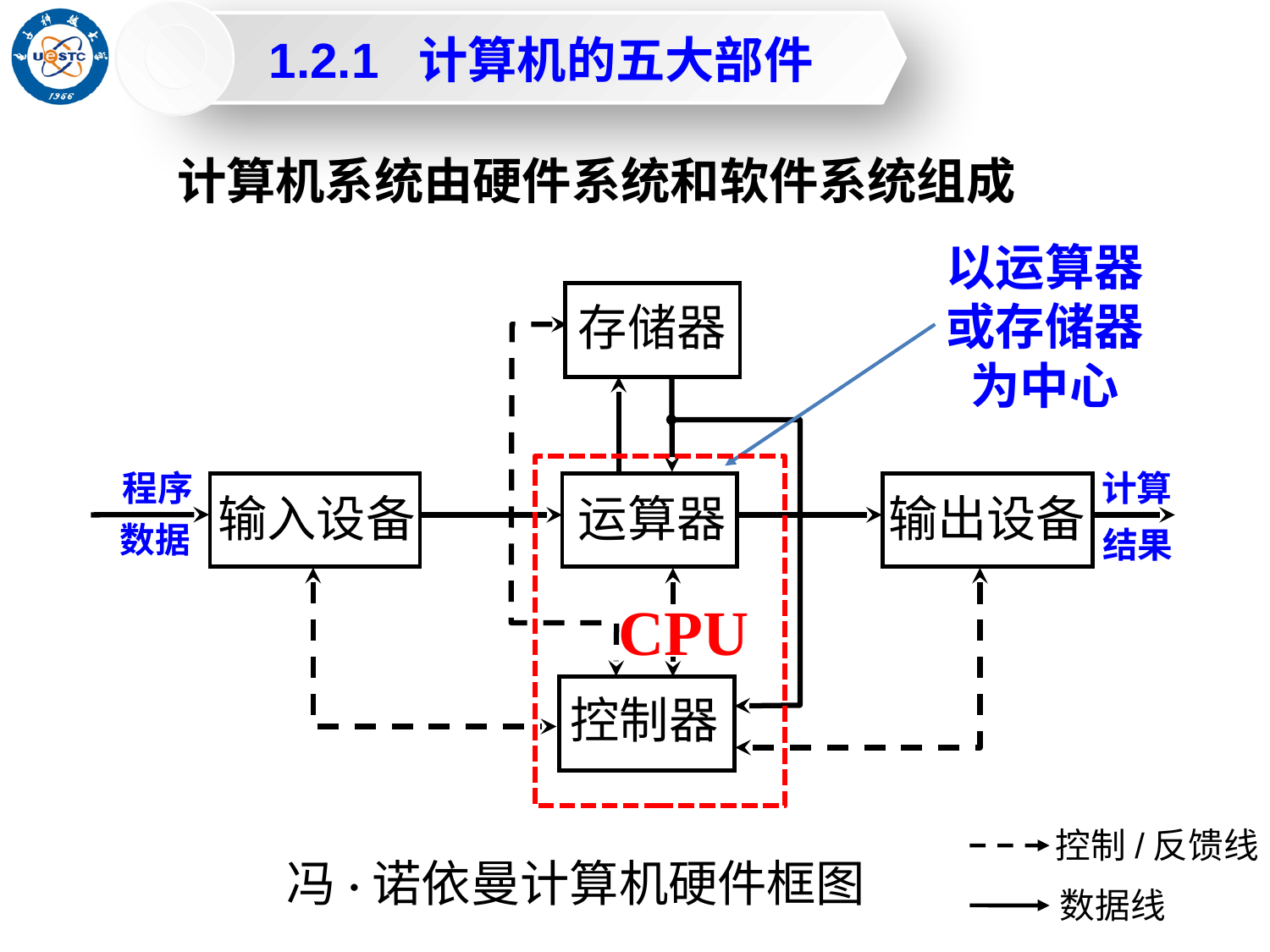

1.2.1  计算机的五大部件

计算机系统由硬件系统和软件系统组成
以运算器或存储器为中心

存储器

程序
计算

输入设备
运算器
输出设备

数据
结果

控制器

CPU
控制/反馈线

冯·诺依曼计算机硬件框图
数据线